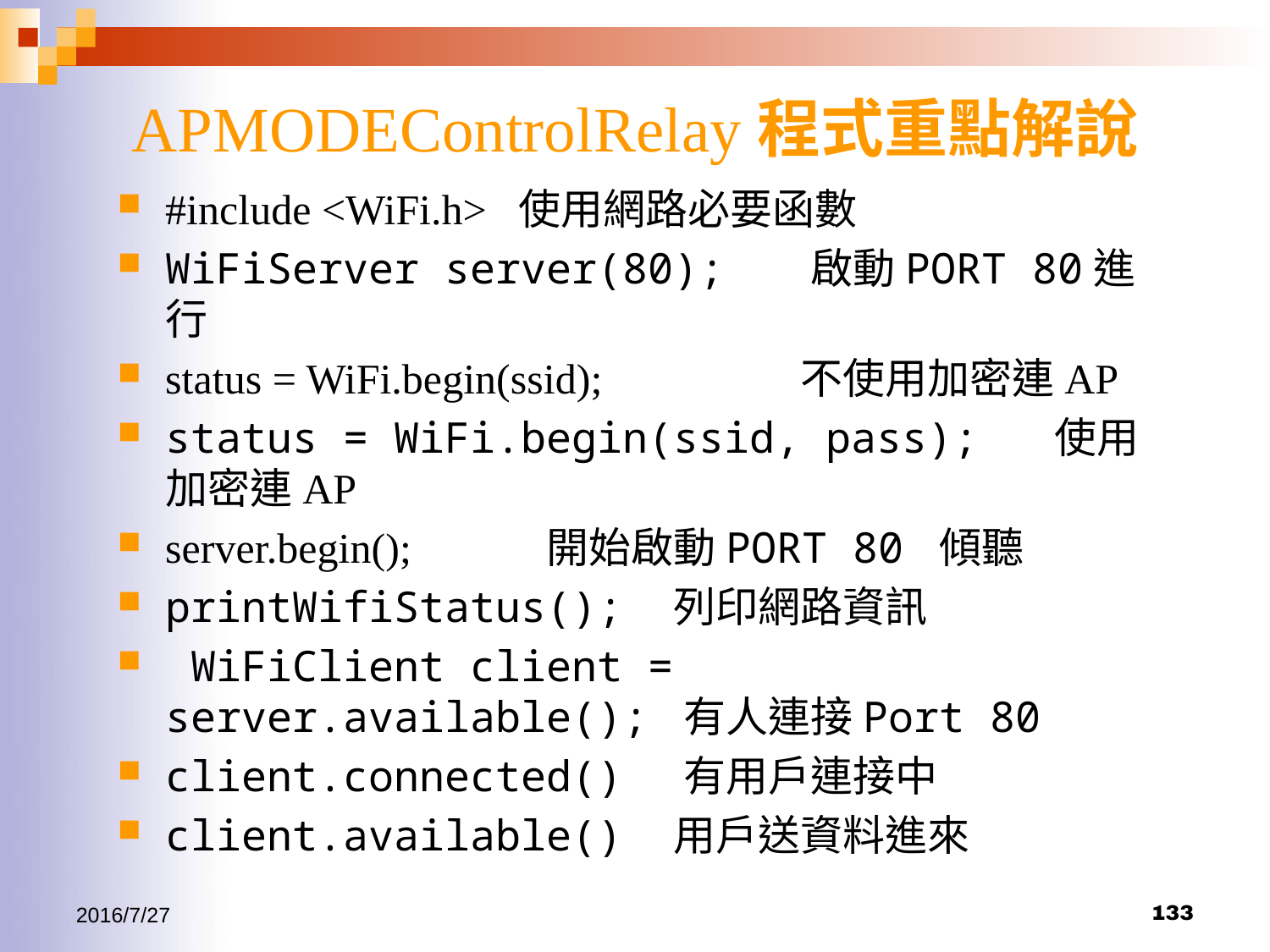

# APMODEControlRelay程式重點解說
#include <WiFi.h>  使用網路必要函數
WiFiServer server(80);   啟動PORT 80進行
status = WiFi.begin(ssid);		不使用加密連AP
status = WiFi.begin(ssid, pass);	使用加密連AP
server.begin(); 	開始啟動PORT 80 傾聽
printWifiStatus();	列印網路資訊
 WiFiClient client = server.available(); 有人連接Port 80
client.connected()  有用戶連接中
client.available()	用戶送資料進來

2016/7/27
133